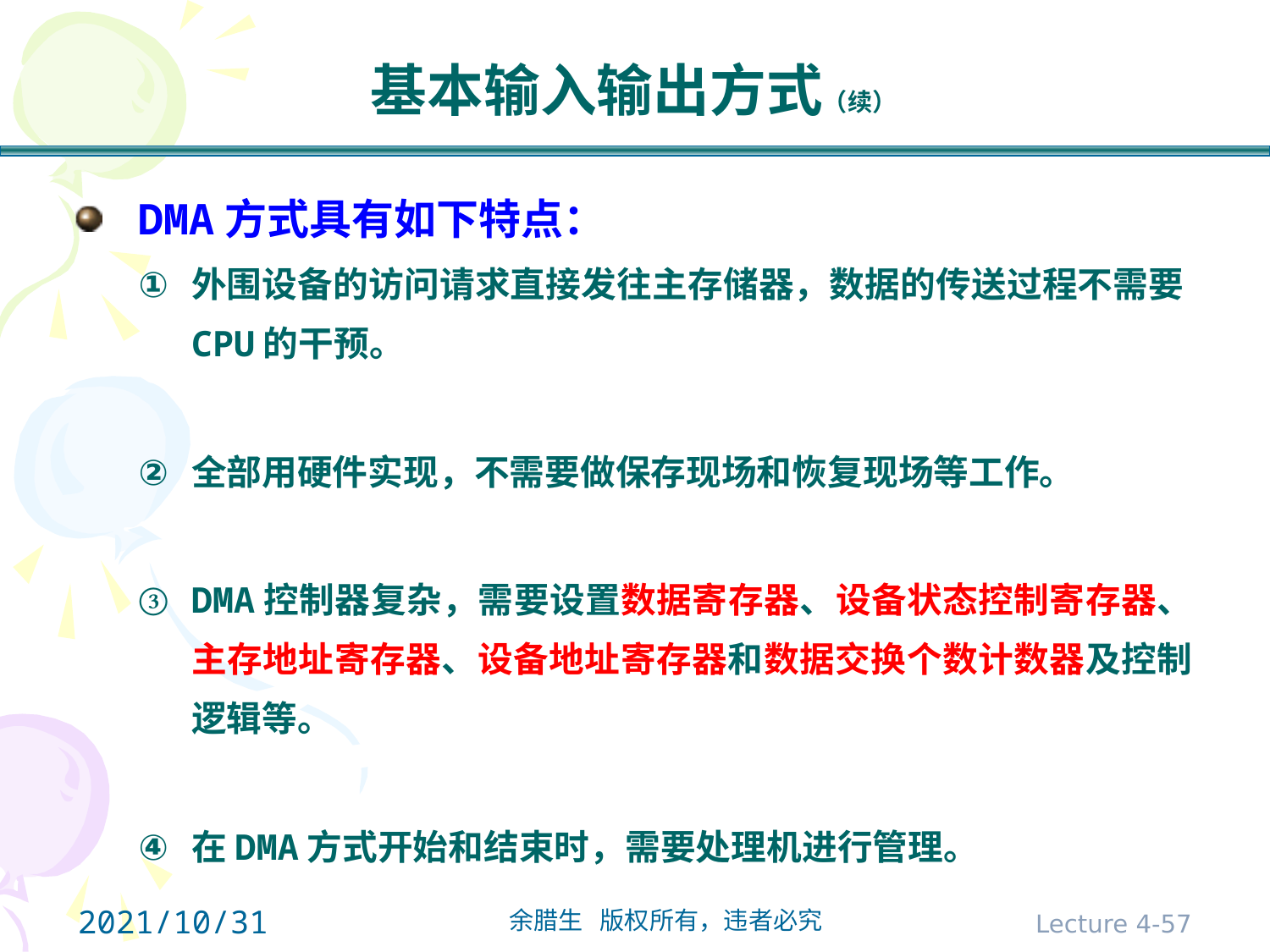

# 基本输入输出方式（续）
DMA方式具有如下特点：
外围设备的访问请求直接发往主存储器，数据的传送过程不需要CPU的干预。

全部用硬件实现，不需要做保存现场和恢复现场等工作。

DMA控制器复杂，需要设置数据寄存器、设备状态控制寄存器、主存地址寄存器、设备地址寄存器和数据交换个数计数器及控制逻辑等。

在DMA方式开始和结束时，需要处理机进行管理。
2021/10/31
Lecture 4-57